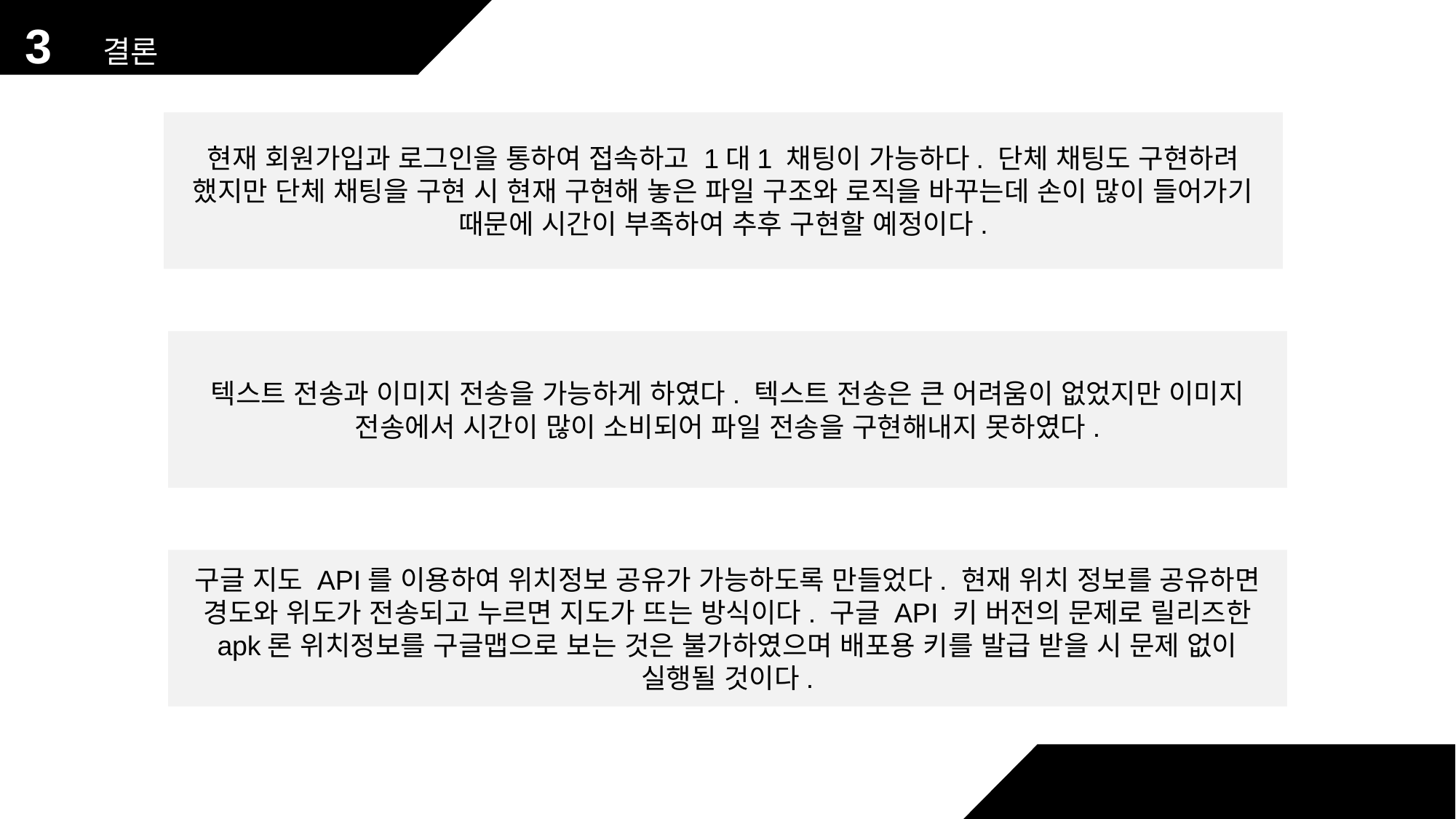

3
결론
현재 회원가입과 로그인을 통하여 접속하고 1대1 채팅이 가능하다. 단체 채팅도 구현하려 했지만 단체 채팅을 구현 시 현재 구현해 놓은 파일 구조와 로직을 바꾸는데 손이 많이 들어가기 때문에 시간이 부족하여 추후 구현할 예정이다.
텍스트 전송과 이미지 전송을 가능하게 하였다. 텍스트 전송은 큰 어려움이 없었지만 이미지 전송에서 시간이 많이 소비되어 파일 전송을 구현해내지 못하였다.
구글 지도 API를 이용하여 위치정보 공유가 가능하도록 만들었다. 현재 위치 정보를 공유하면 경도와 위도가 전송되고 누르면 지도가 뜨는 방식이다. 구글 API 키 버전의 문제로 릴리즈한 apk론 위치정보를 구글맵으로 보는 것은 불가하였으며 배포용 키를 발급 받을 시 문제 없이 실행될 것이다.